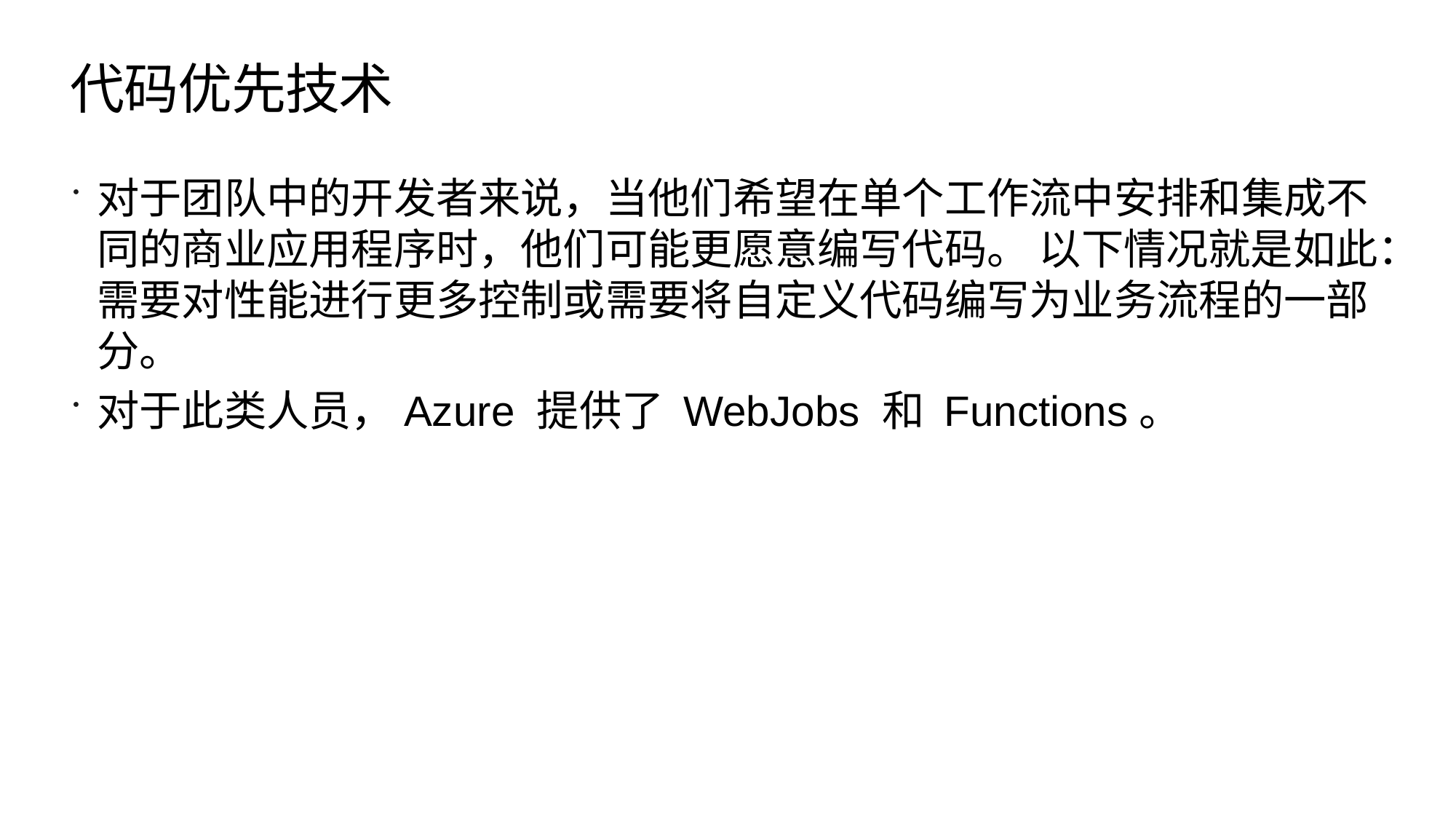

# 代码优先技术
对于团队中的开发者来说，当他们希望在单个工作流中安排和集成不同的商业应用程序时，他们可能更愿意编写代码。 以下情况就是如此：需要对性能进行更多控制或需要将自定义代码编写为业务流程的一部分。
对于此类人员，Azure 提供了 WebJobs 和 Functions。